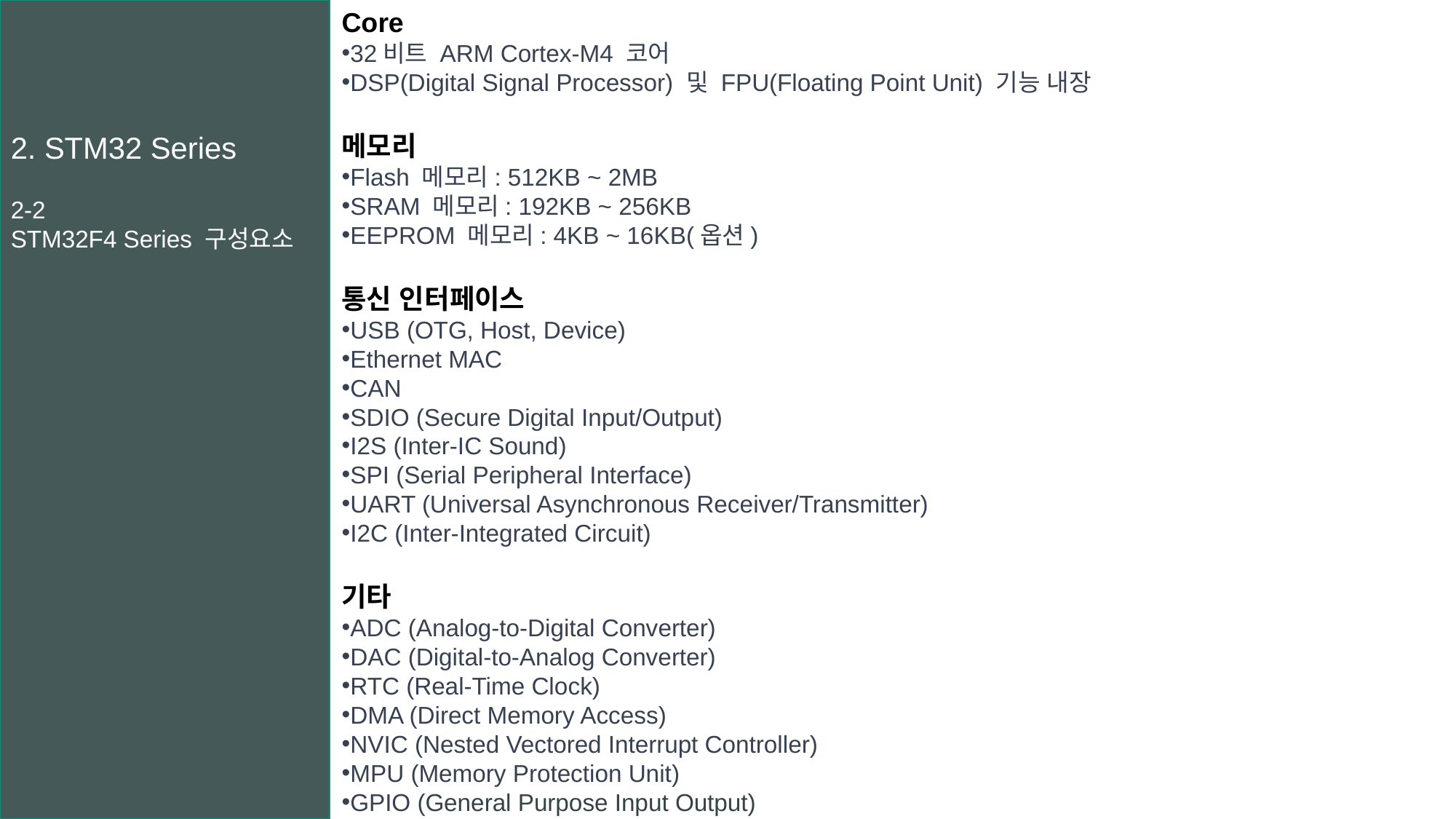

Core
32비트 ARM Cortex-M4 코어
DSP(Digital Signal Processor) 및 FPU(Floating Point Unit) 기능 내장

메모리
Flash 메모리: 512KB ~ 2MB
SRAM 메모리: 192KB ~ 256KB
EEPROM 메모리: 4KB ~ 16KB(옵션)

통신 인터페이스
USB (OTG, Host, Device)
Ethernet MAC
CAN
SDIO (Secure Digital Input/Output)
I2S (Inter-IC Sound)
SPI (Serial Peripheral Interface)
UART (Universal Asynchronous Receiver/Transmitter)
I2C (Inter-Integrated Circuit)

기타
ADC (Analog-to-Digital Converter)
DAC (Digital-to-Analog Converter)
RTC (Real-Time Clock)
DMA (Direct Memory Access)
NVIC (Nested Vectored Interrupt Controller)
MPU (Memory Protection Unit)
GPIO (General Purpose Input Output)

2. STM32 Series

2-2
STM32F4 Series 구성요소